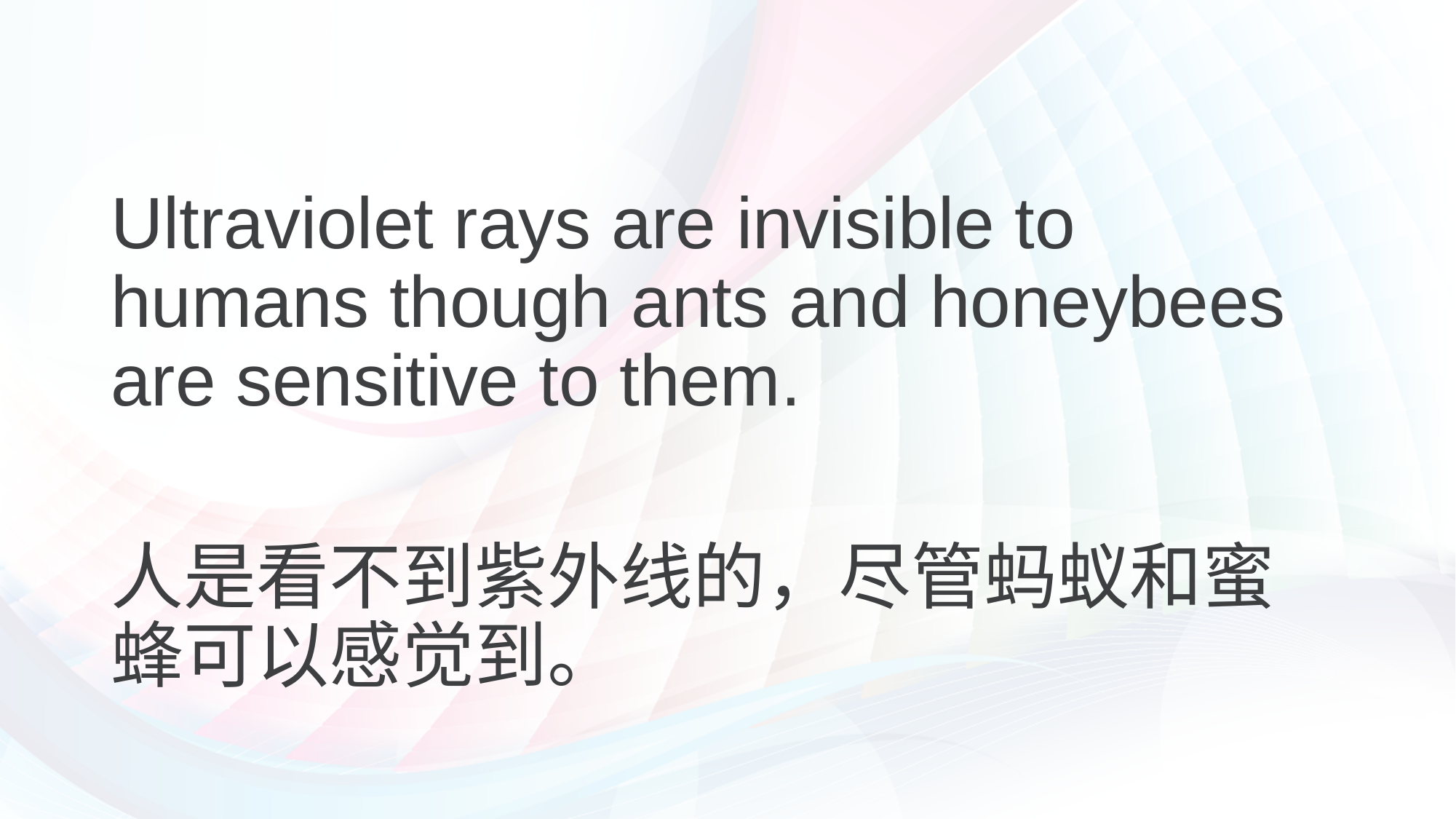

#
Ultraviolet rays are invisible to humans though ants and honeybees are sensitive to them.

人是看不到紫外线的，尽管蚂蚁和蜜蜂可以感觉到。